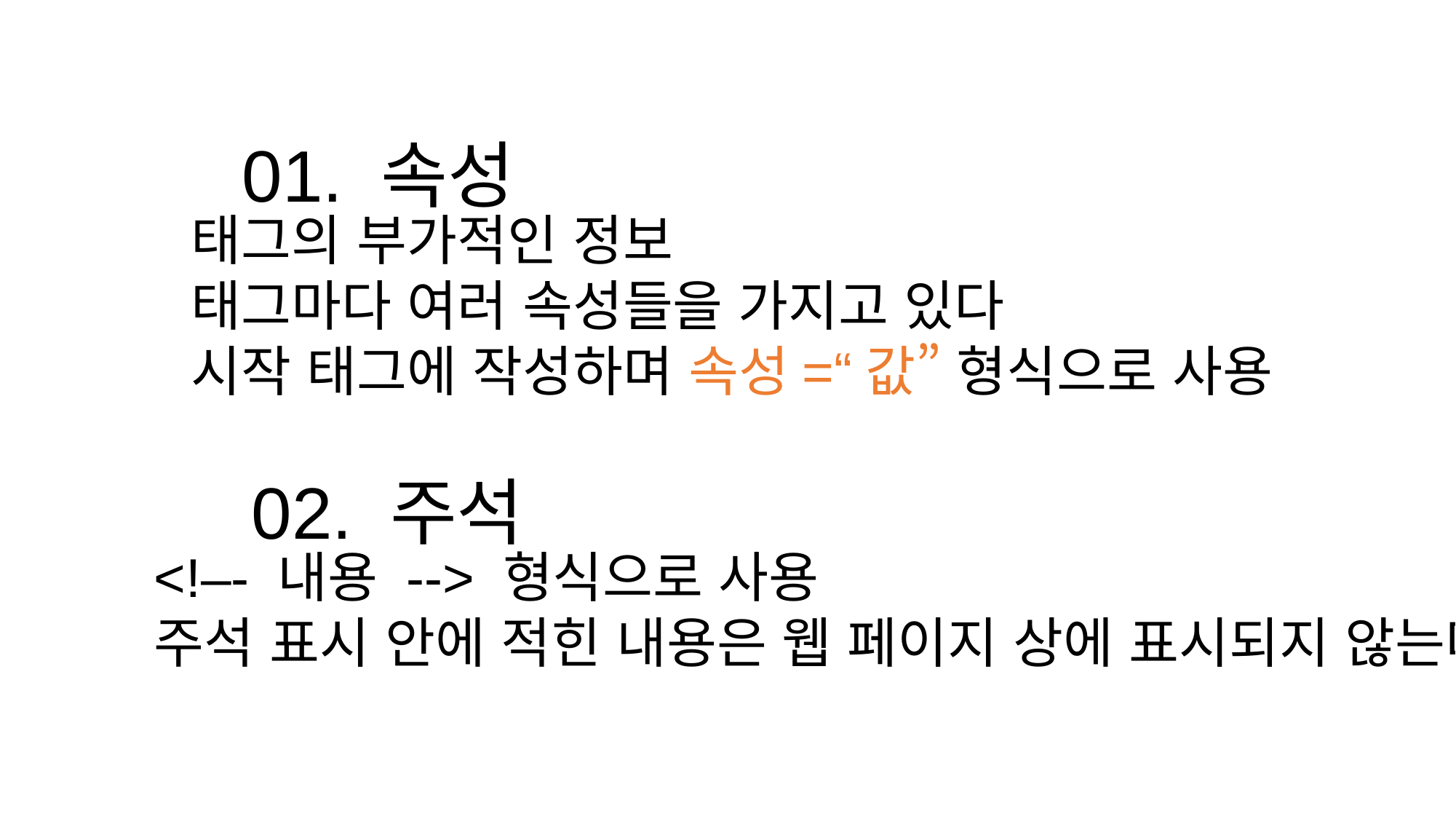

01. 속성
태그의 부가적인 정보
태그마다 여러 속성들을 가지고 있다
시작 태그에 작성하며 속성=“값” 형식으로 사용
02. 주석
<!–- 내용 --> 형식으로 사용
주석 표시 안에 적힌 내용은 웹 페이지 상에 표시되지 않는다